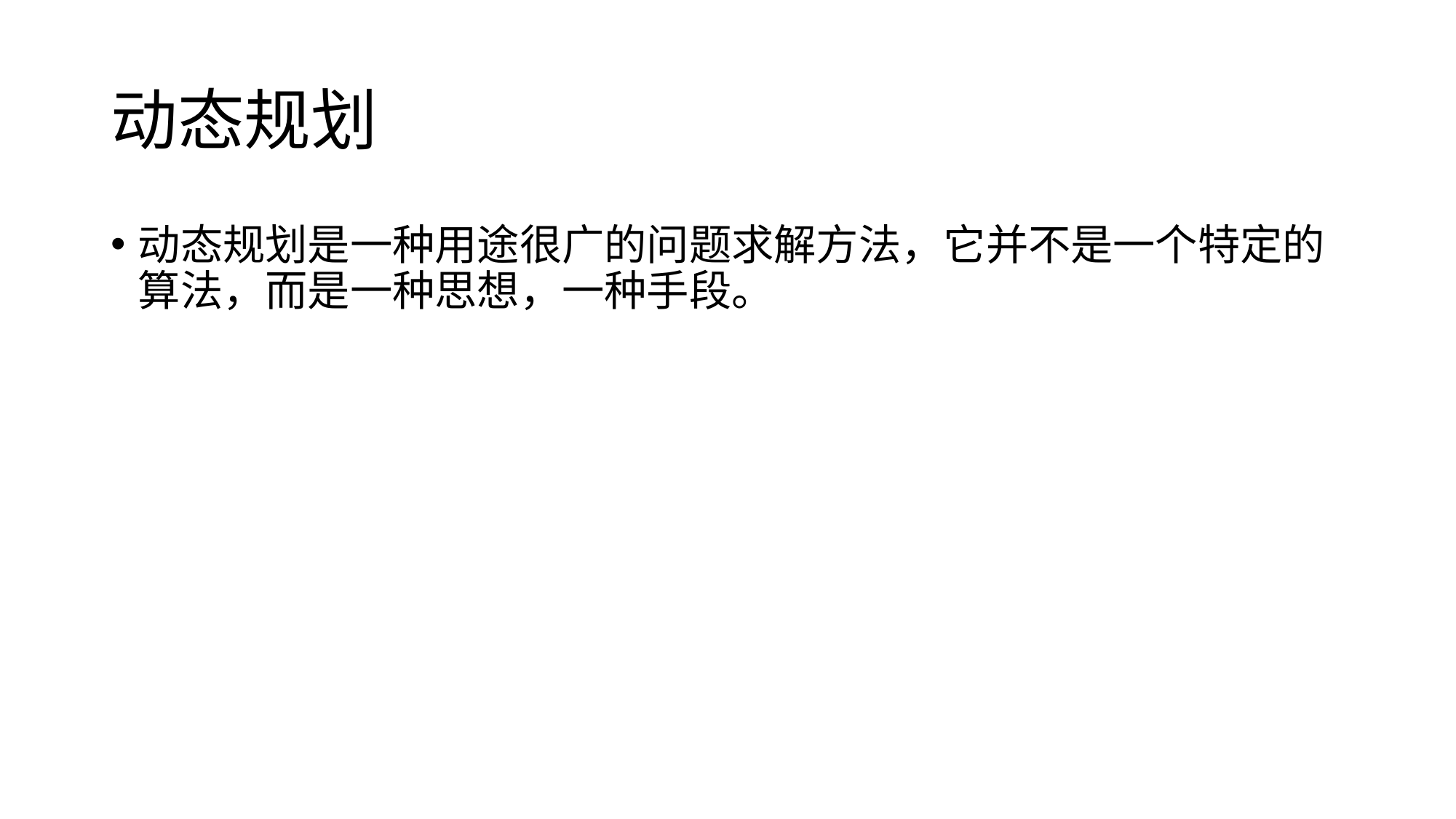

# 动态规划
动态规划是一种用途很广的问题求解方法，它并不是一个特定的算法，而是一种思想，一种手段。